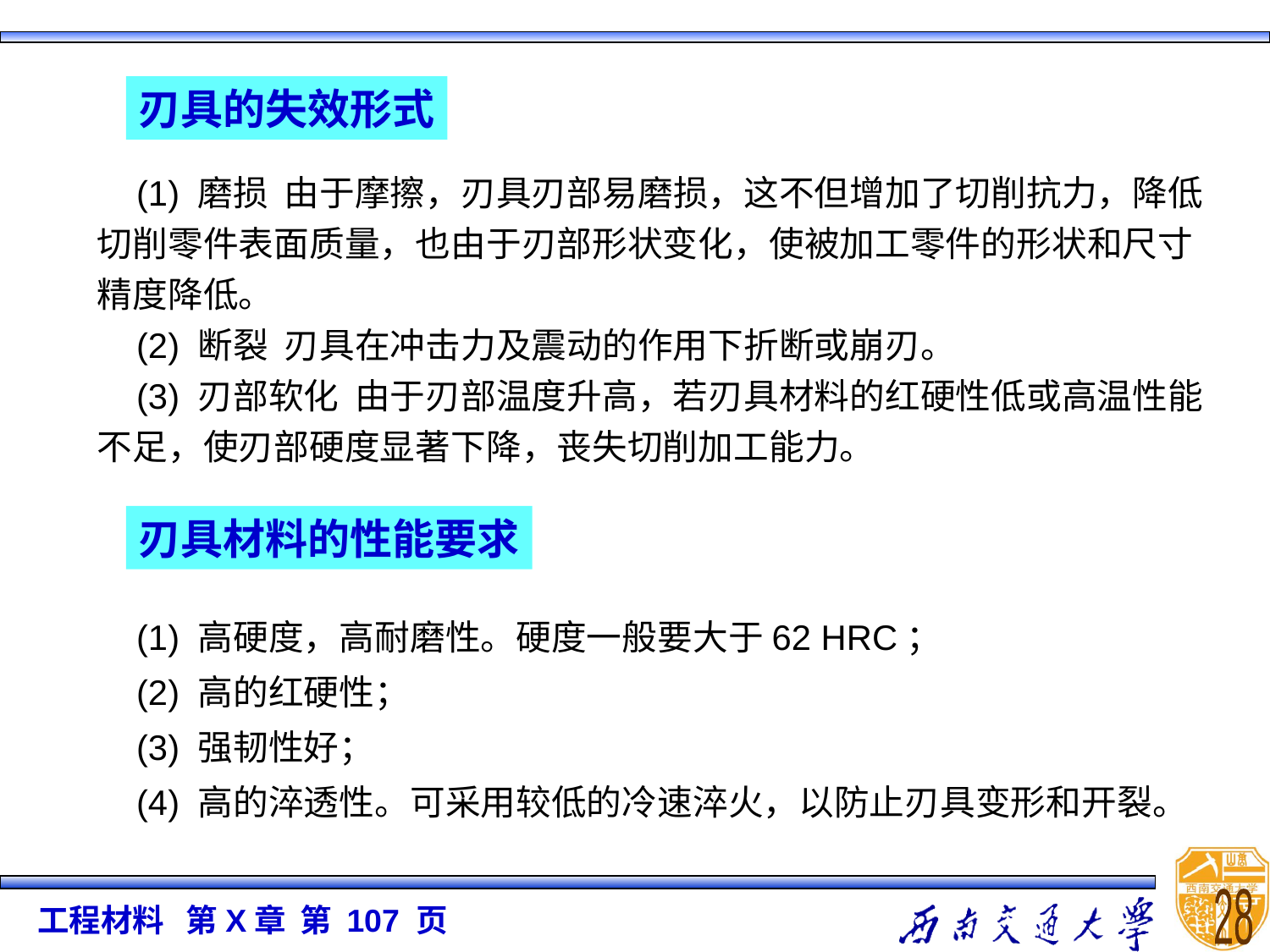

刃具的失效形式
    (1) 磨损  由于摩擦，刃具刃部易磨损，这不但增加了切削抗力，降低切削零件表面质量，也由于刃部形状变化，使被加工零件的形状和尺寸精度降低。
    (2) 断裂  刃具在冲击力及震动的作用下折断或崩刃。
    (3) 刃部软化  由于刃部温度升高，若刃具材料的红硬性低或高温性能不足，使刃部硬度显著下降，丧失切削加工能力。
刃具材料的性能要求
    (1) 高硬度，高耐磨性。硬度一般要大于62 HRC；
    (2) 高的红硬性；
    (3) 强韧性好；
    (4) 高的淬透性。可采用较低的冷速淬火，以防止刃具变形和开裂。
28